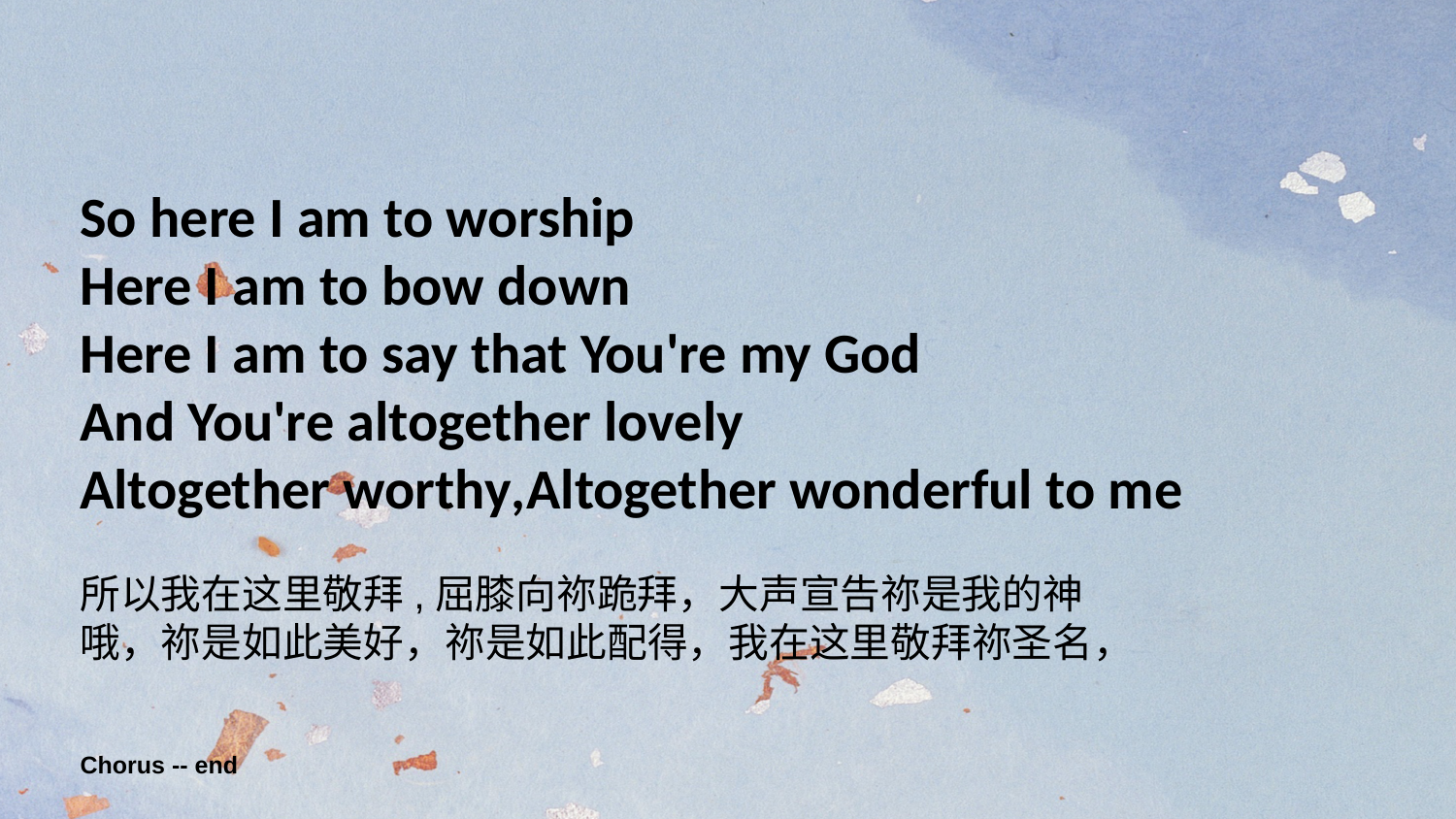

So here I am to worship
Here I am to bow down
Here I am to say that You're my God
And You're altogether lovely
Altogether worthy,Altogether wonderful to me

所以我在这里敬拜,屈膝向祢跪拜，大声宣告祢是我的神
哦，祢是如此美好，祢是如此配得，我在这里敬拜祢圣名，
Chorus -- end